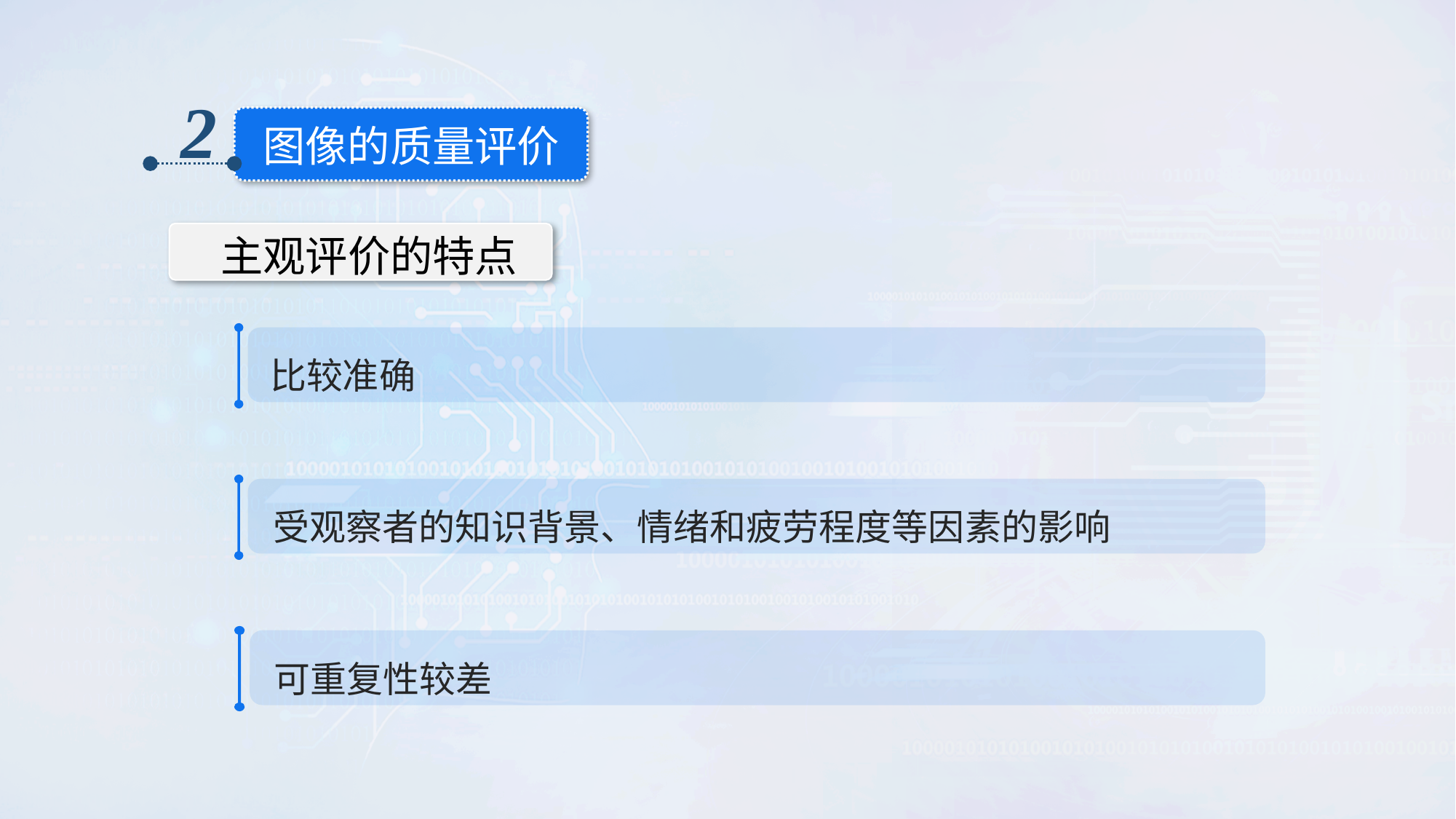

2

图像的质量评价

主观评价的特点

比较准确

受观察者的知识背景、情绪和疲劳程度等因素的影响

可重复性较差